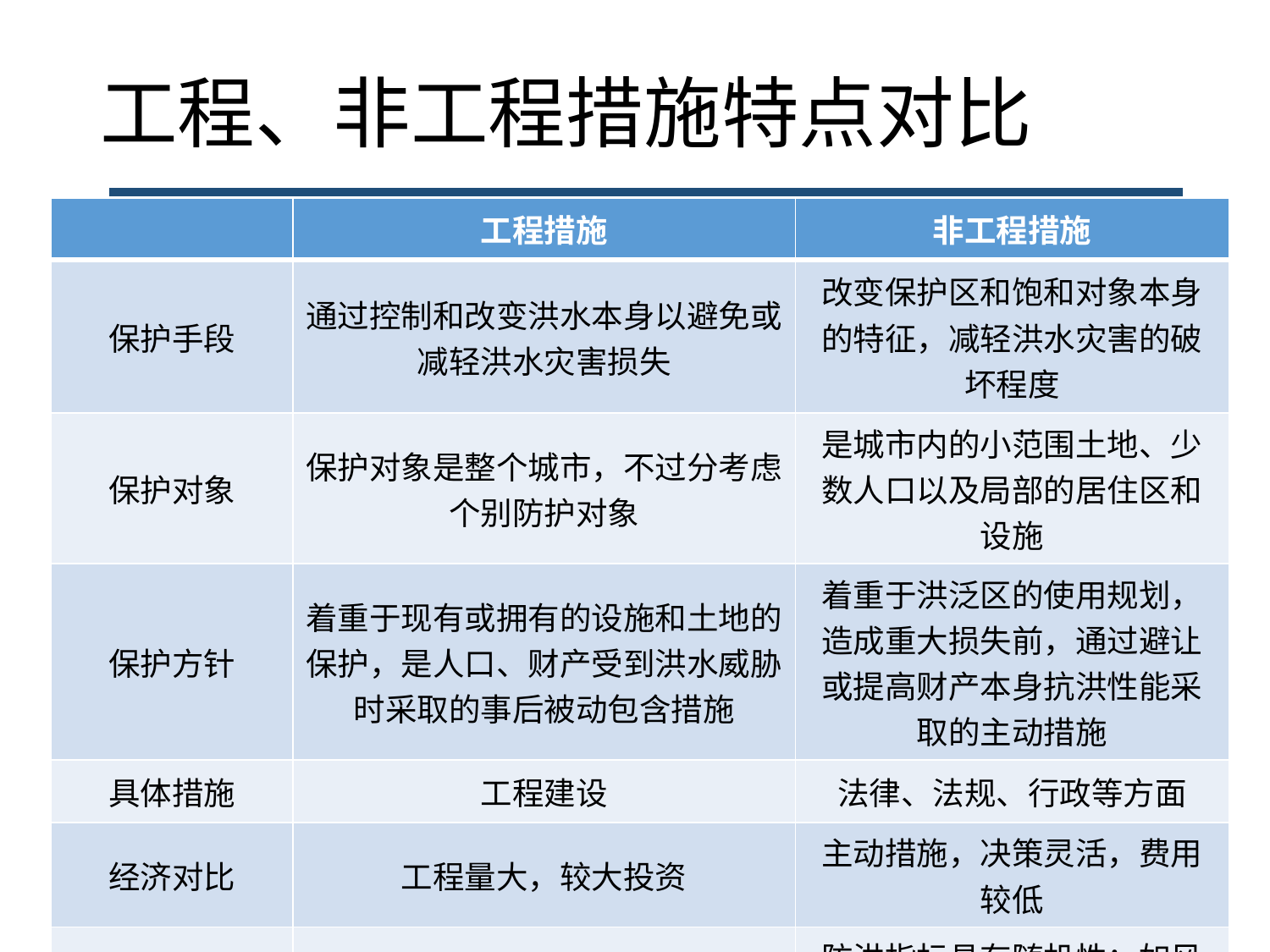

# 工程、非工程措施特点对比
|  | 工程措施 | 非工程措施 |
| --- | --- | --- |
| 保护手段 | 通过控制和改变洪水本身以避免或减轻洪水灾害损失 | 改变保护区和饱和对象本身的特征，减轻洪水灾害的破坏程度 |
| 保护对象 | 保护对象是整个城市，不过分考虑个别防护对象 | 是城市内的小范围土地、少数人口以及局部的居住区和设施 |
| 保护方针 | 着重于现有或拥有的设施和土地的保护，是人口、财产受到洪水威胁时采取的事后被动包含措施 | 着重于洪泛区的使用规划，造成重大损失前，通过避让或提高财产本身抗洪性能采取的主动措施 |
| 具体措施 | 工程建设 | 法律、法规、行政等方面 |
| 经济对比 | 工程量大，较大投资 | 主动措施，决策灵活，费用较低 |
| 指标 | 防洪指标明确 | 防洪指标具有随机性：如风险度 |